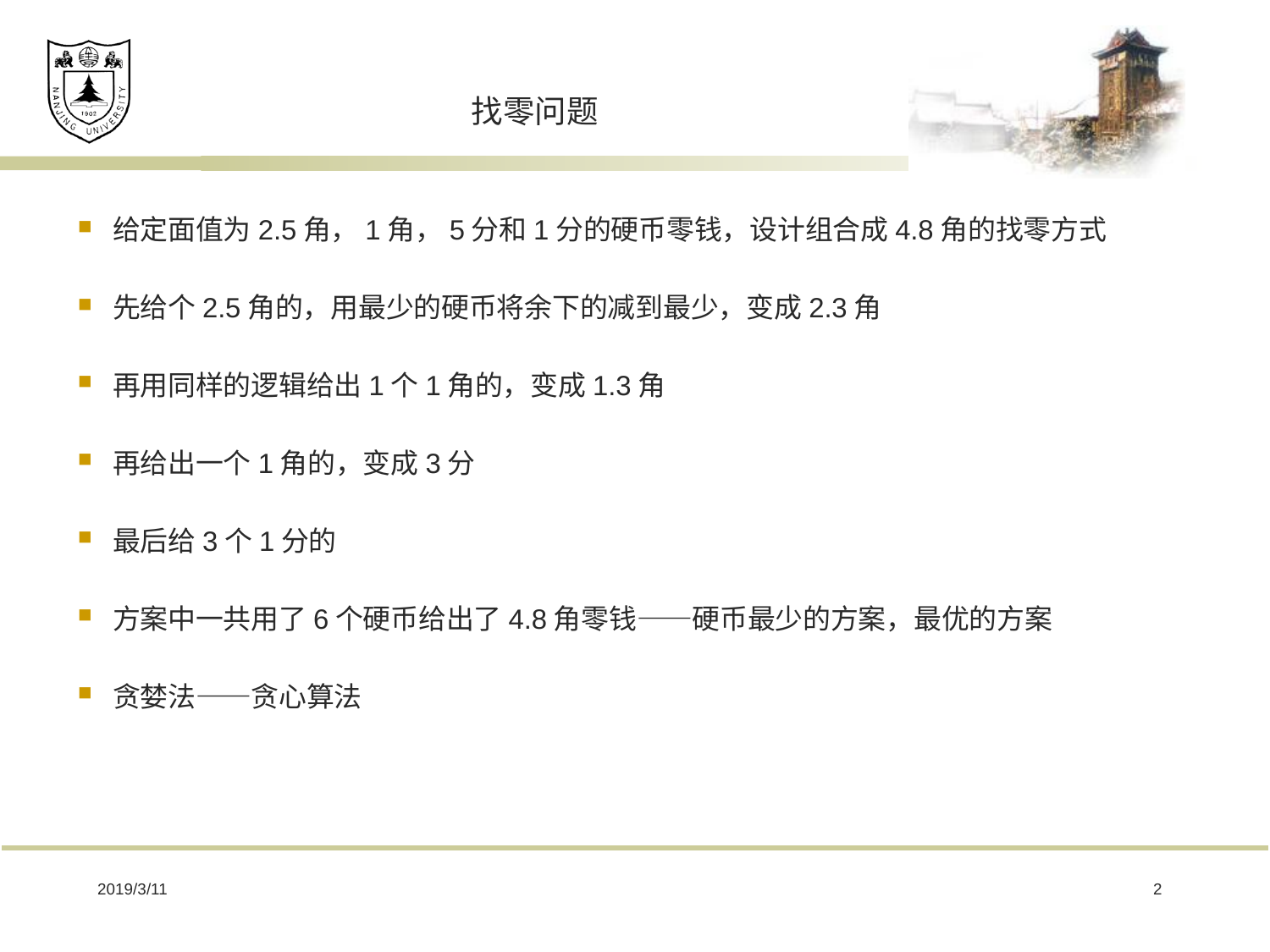

# 找零问题
给定面值为2.5角，1角，5分和1分的硬币零钱，设计组合成4.8角的找零方式

先给个2.5角的，用最少的硬币将余下的减到最少，变成2.3角

再用同样的逻辑给出1个1角的，变成1.3角

再给出一个1角的，变成3分

最后给3个1分的

方案中一共用了6个硬币给出了4.8角零钱——硬币最少的方案，最优的方案

贪婪法——贪心算法
2019/3/11
2